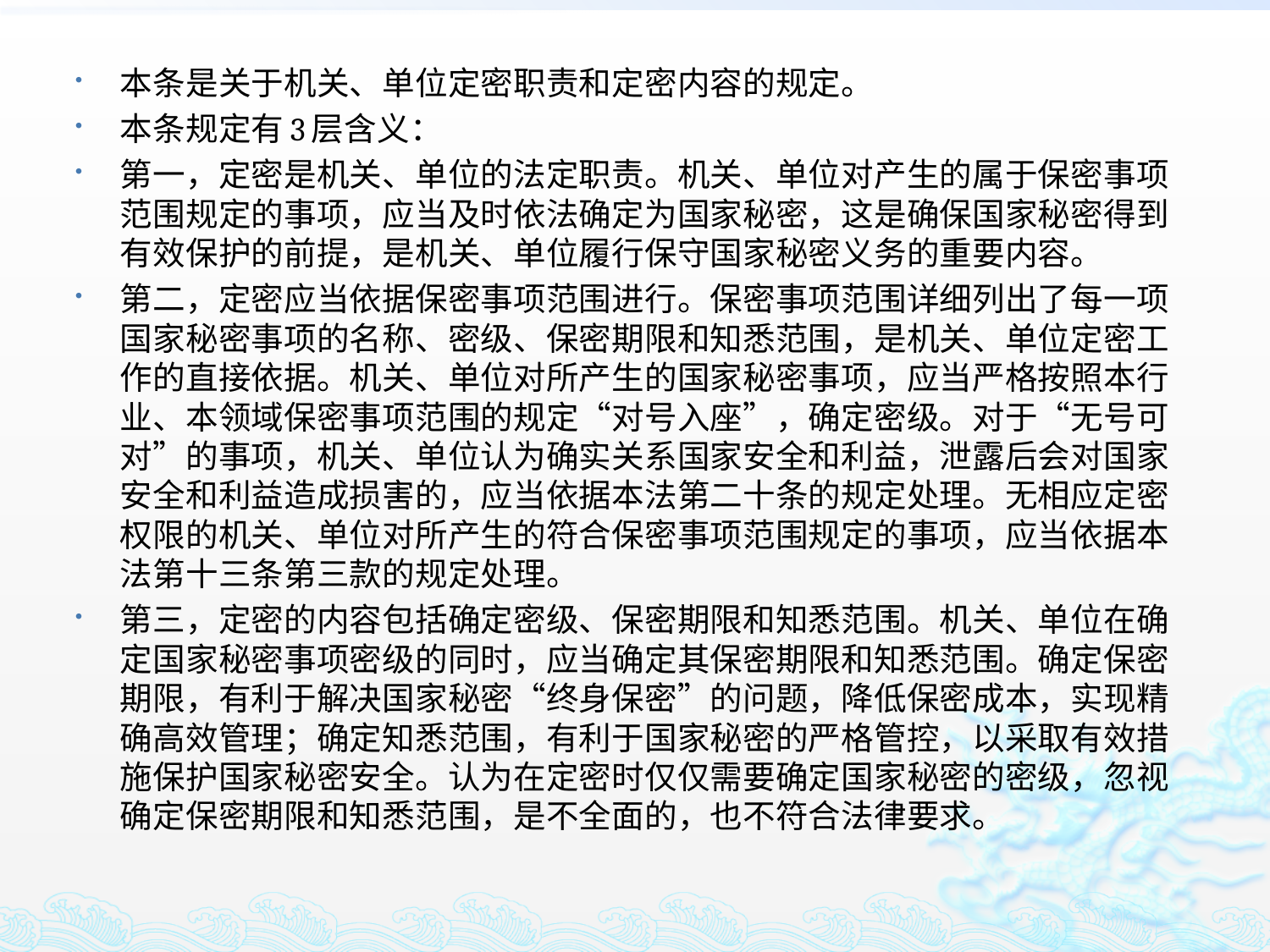

本条是关于机关、单位定密职责和定密内容的规定。
本条规定有3层含义：
第一，定密是机关、单位的法定职责。机关、单位对产生的属于保密事项范围规定的事项，应当及时依法确定为国家秘密，这是确保国家秘密得到有效保护的前提，是机关、单位履行保守国家秘密义务的重要内容。
第二，定密应当依据保密事项范围进行。保密事项范围详细列出了每一项国家秘密事项的名称、密级、保密期限和知悉范围，是机关、单位定密工作的直接依据。机关、单位对所产生的国家秘密事项，应当严格按照本行业、本领域保密事项范围的规定“对号入座”，确定密级。对于“无号可对”的事项，机关、单位认为确实关系国家安全和利益，泄露后会对国家安全和利益造成损害的，应当依据本法第二十条的规定处理。无相应定密权限的机关、单位对所产生的符合保密事项范围规定的事项，应当依据本法第十三条第三款的规定处理。
第三，定密的内容包括确定密级、保密期限和知悉范围。机关、单位在确定国家秘密事项密级的同时，应当确定其保密期限和知悉范围。确定保密期限，有利于解决国家秘密“终身保密”的问题，降低保密成本，实现精确高效管理；确定知悉范围，有利于国家秘密的严格管控，以采取有效措施保护国家秘密安全。认为在定密时仅仅需要确定国家秘密的密级，忽视确定保密期限和知悉范围，是不全面的，也不符合法律要求。